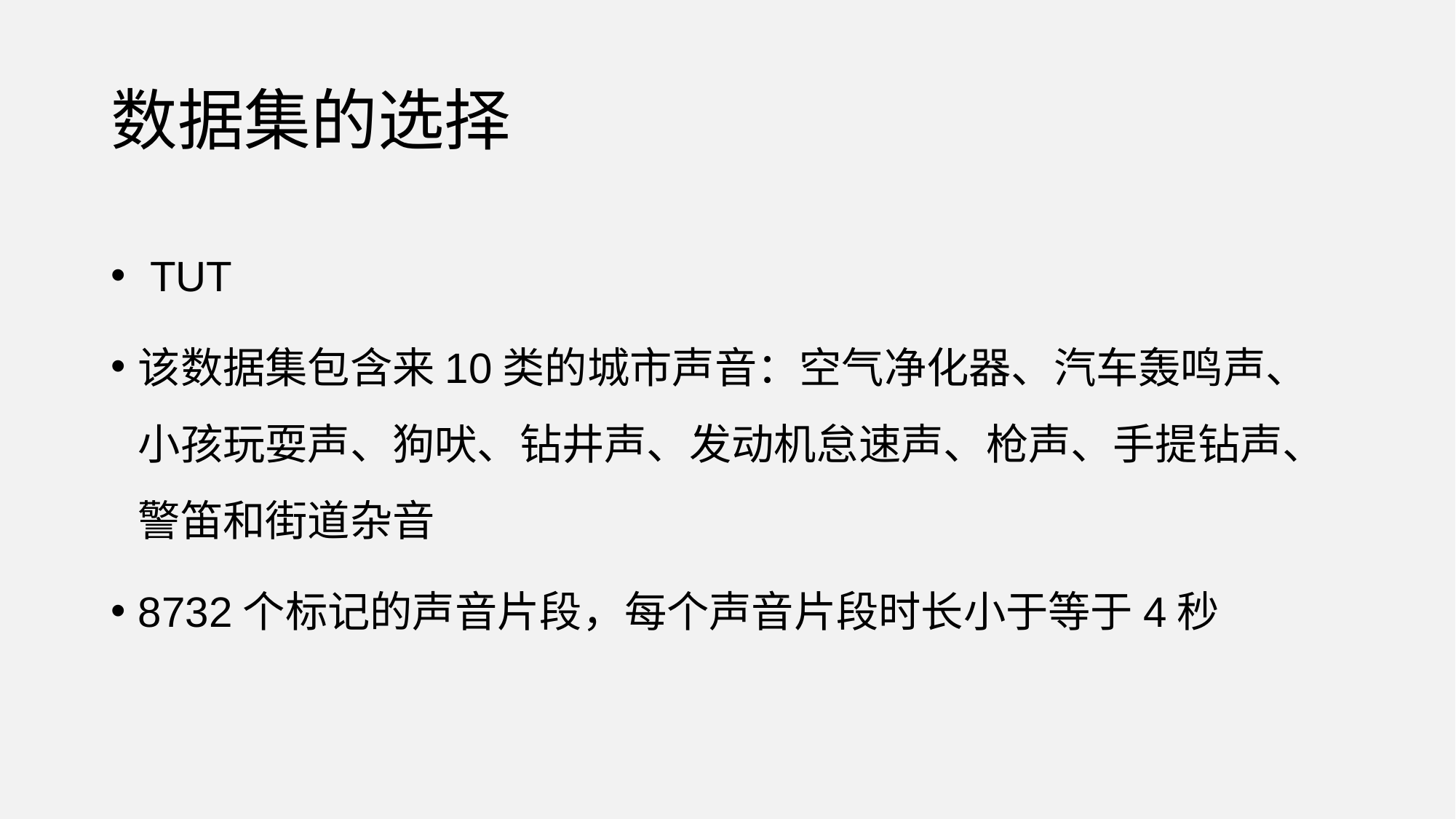

# 数据集的选择
 TUT
该数据集包含来10类的城市声音：空气净化器、汽车轰鸣声、小孩玩耍声、狗吠、钻井声、发动机怠速声、枪声、手提钻声、警笛和街道杂音
8732个标记的声音片段，每个声音片段时长小于等于4秒